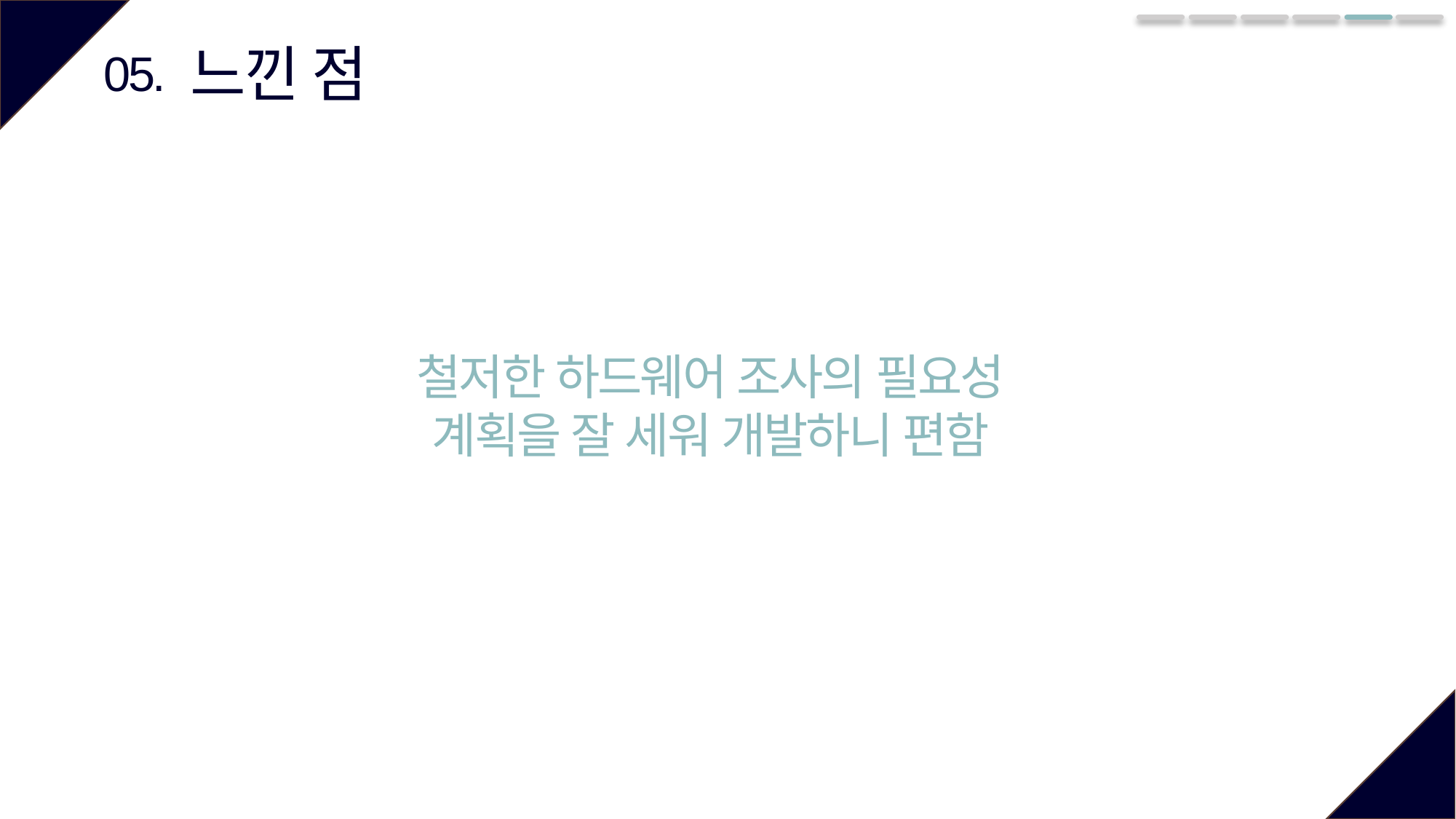

느낀 점
05.
철저한 하드웨어 조사의 필요성
계획을 잘 세워 개발하니 편함